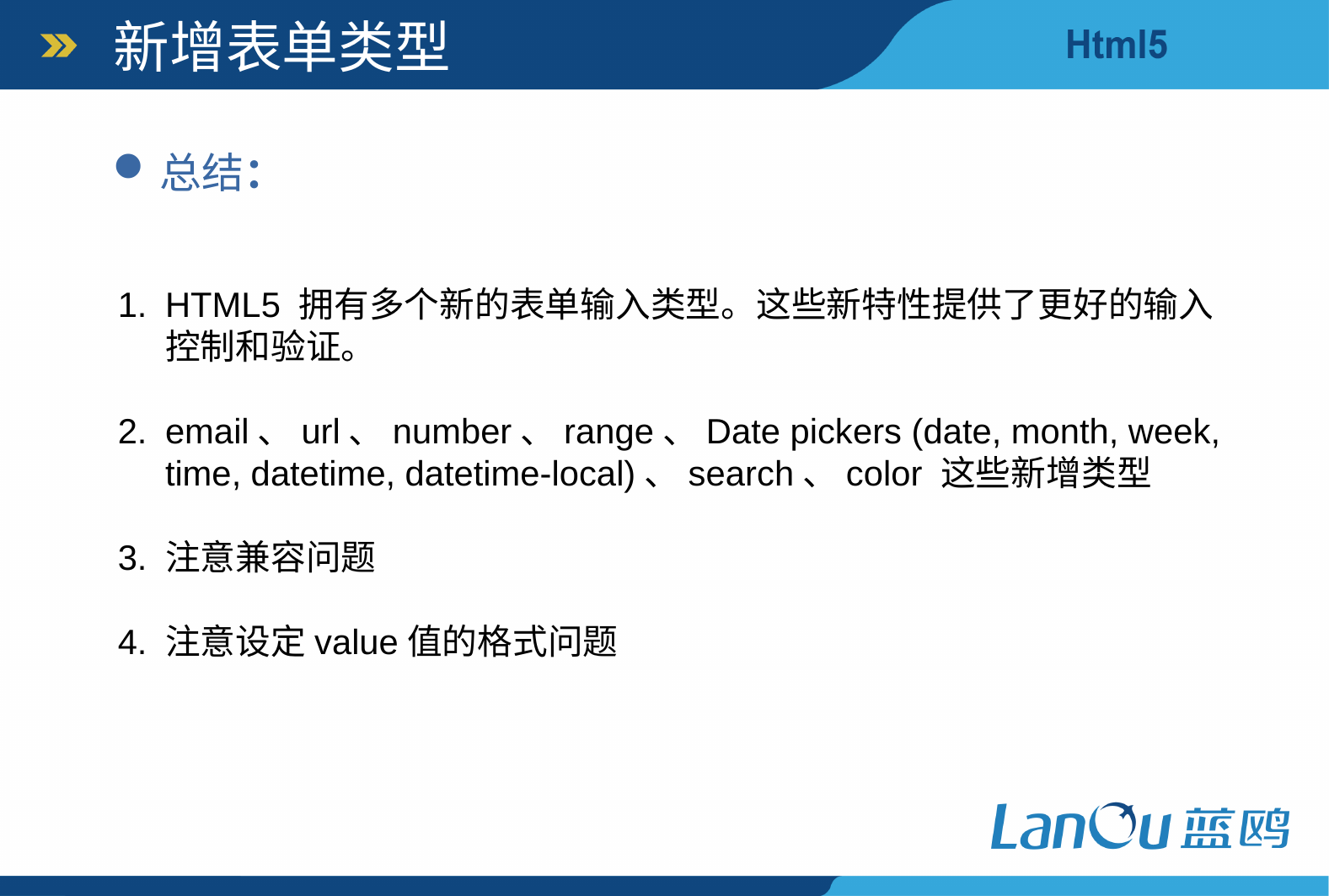

新增表单类型
总结：
HTML5 拥有多个新的表单输入类型。这些新特性提供了更好的输入控制和验证。
email、url、number、range、Date pickers (date, month, week, time, datetime, datetime-local)、search、color 这些新增类型

注意兼容问题

注意设定value值的格式问题